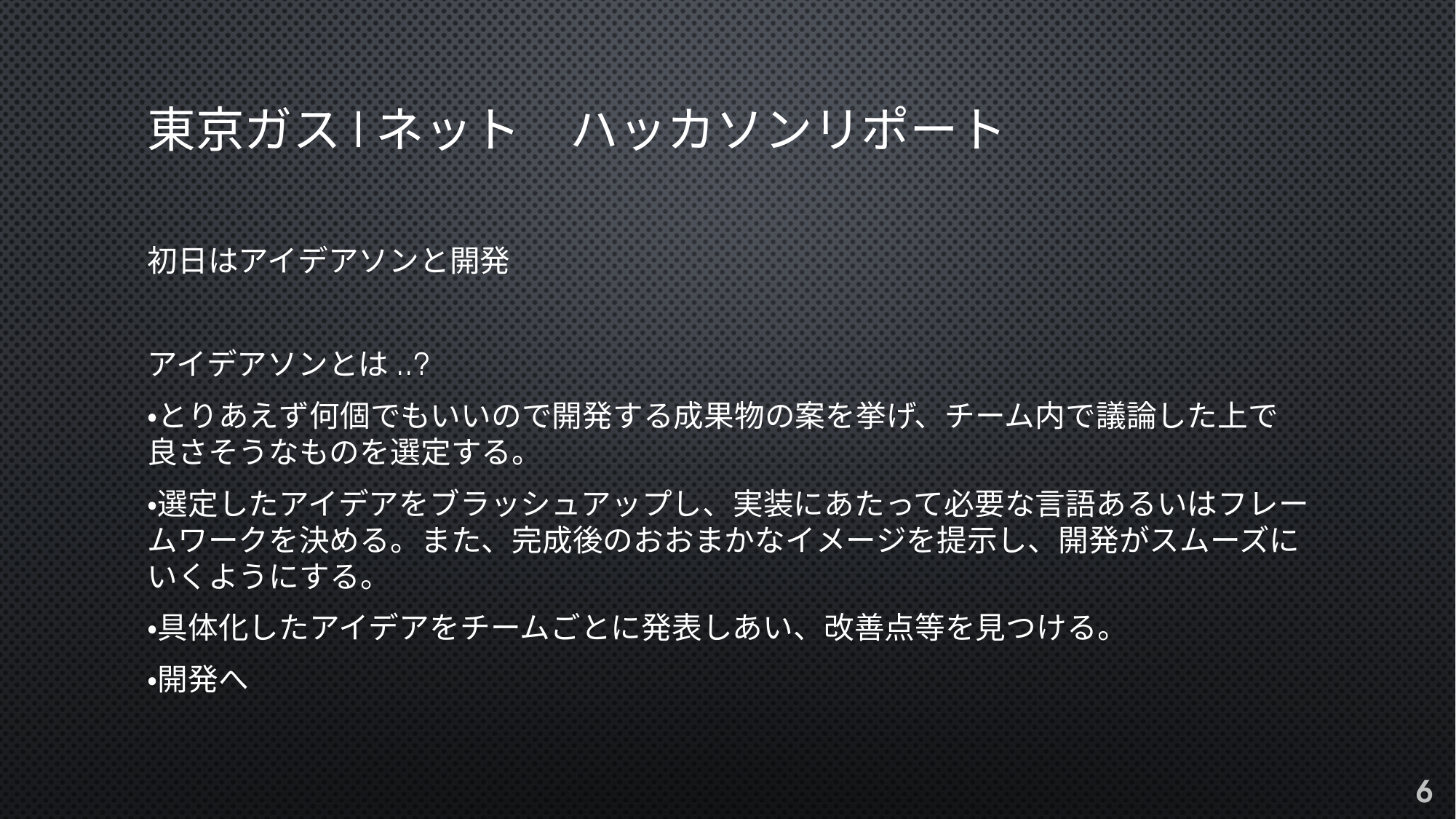

# 東京ガスiネット　ハッカソンリポート
初日はアイデアソンと開発

アイデアソンとは..?
・とりあえず何個でもいいので開発する成果物の案を挙げ、チーム内で議論した上で良さそうなものを選定する。
・選定したアイデアをブラッシュアップし、実装にあたって必要な言語あるいはフレームワークを決める。また、完成後のおおまかなイメージを提示し、開発がスムーズにいくようにする。
・具体化したアイデアをチームごとに発表しあい、改善点等を見つける。
・開発へ

6